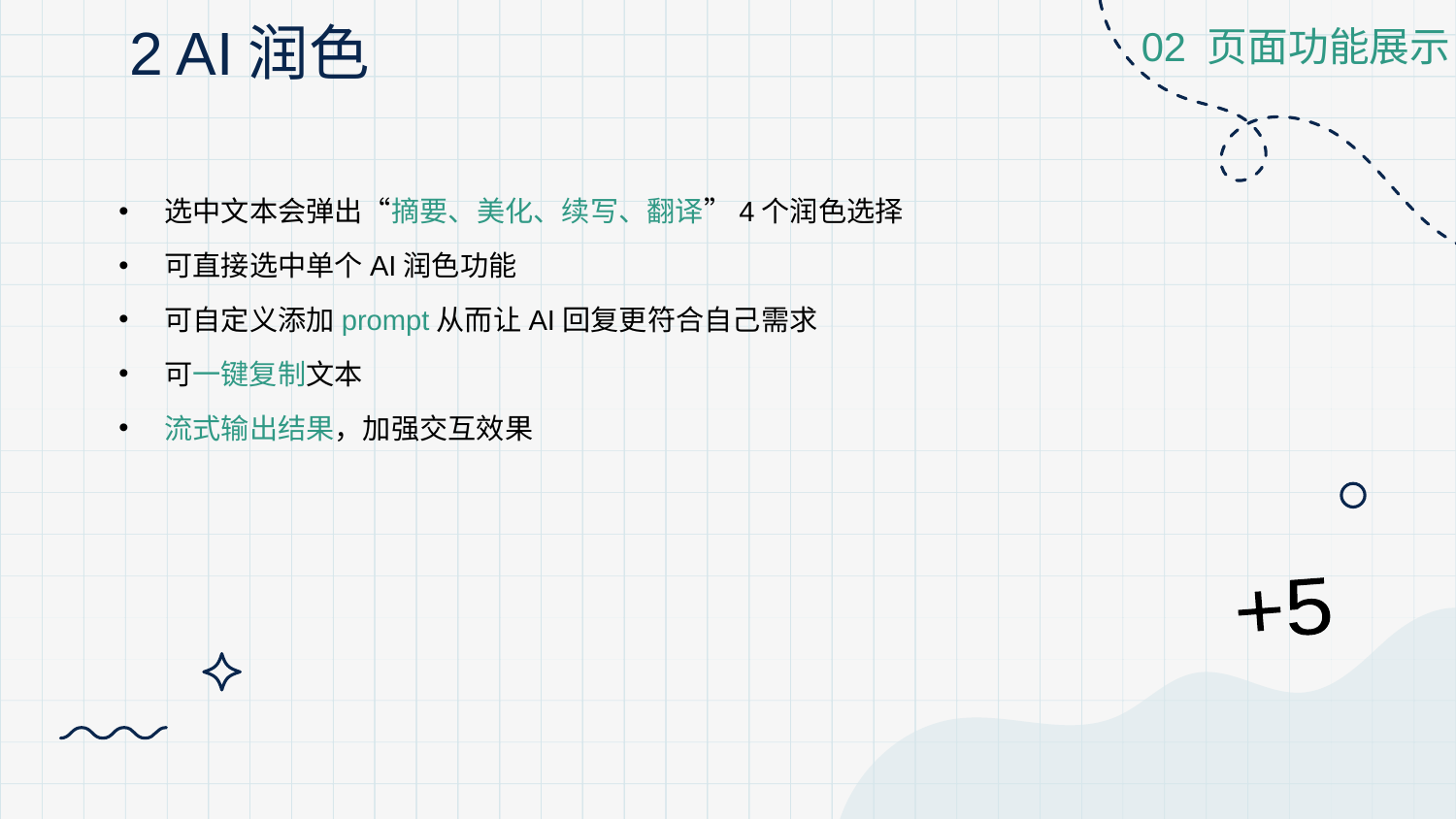

# 2 AI润色

02 页面功能展示
选中文本会弹出“摘要、美化、续写、翻译”4个润色选择
可直接选中单个AI润色功能
可自定义添加prompt从而让AI回复更符合自己需求
可一键复制文本
流式输出结果，加强交互效果

+5